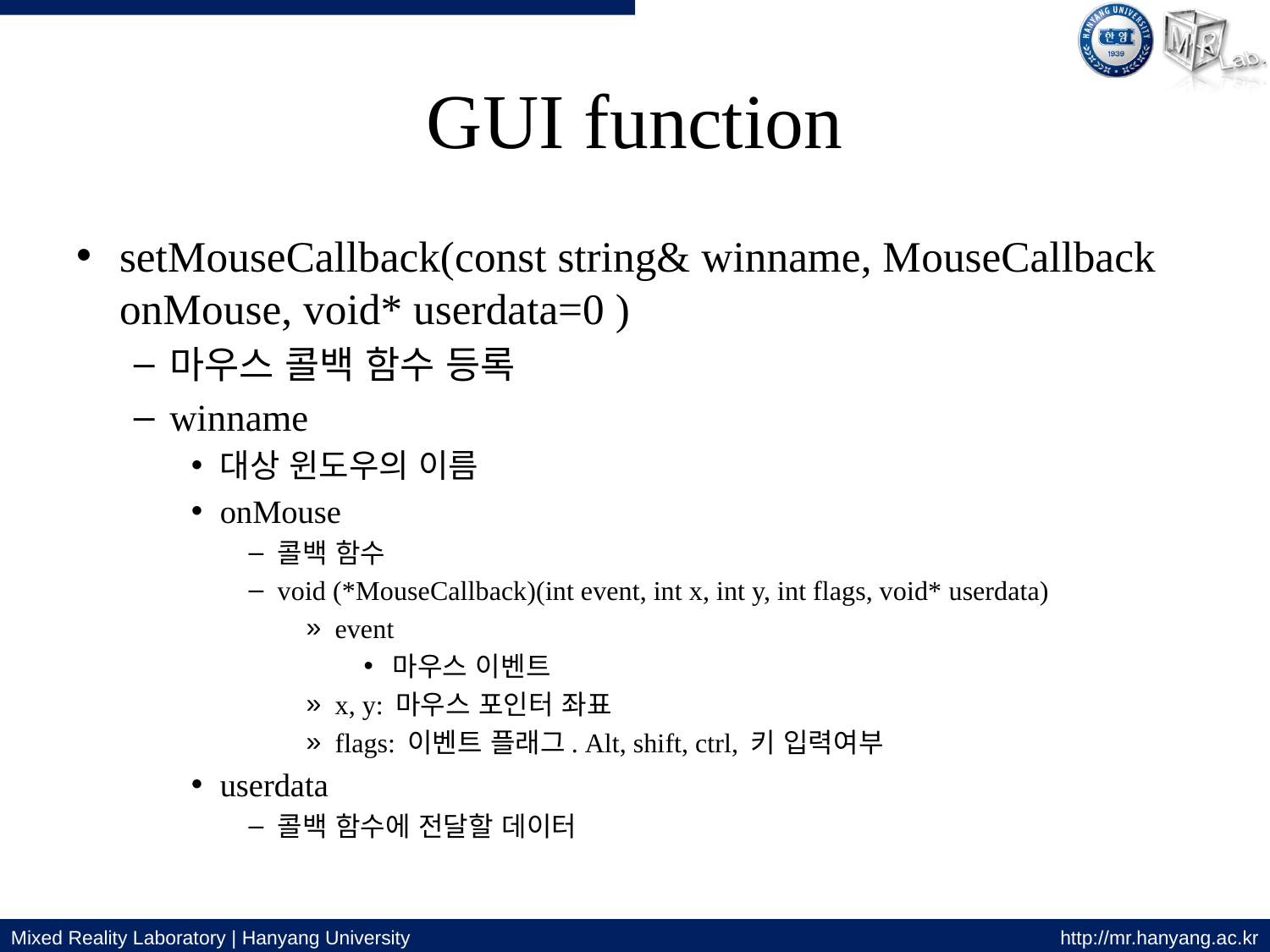

# GUI function
setMouseCallback(const string& winname, MouseCallback onMouse, void* userdata=0 )
마우스 콜백 함수 등록
winname
대상 윈도우의 이름
onMouse
콜백 함수
void (*MouseCallback)(int event, int x, int y, int flags, void* userdata)
event
마우스 이벤트
x, y: 마우스 포인터 좌표
flags: 이벤트 플래그. Alt, shift, ctrl, 키 입력여부
userdata
콜백 함수에 전달할 데이터